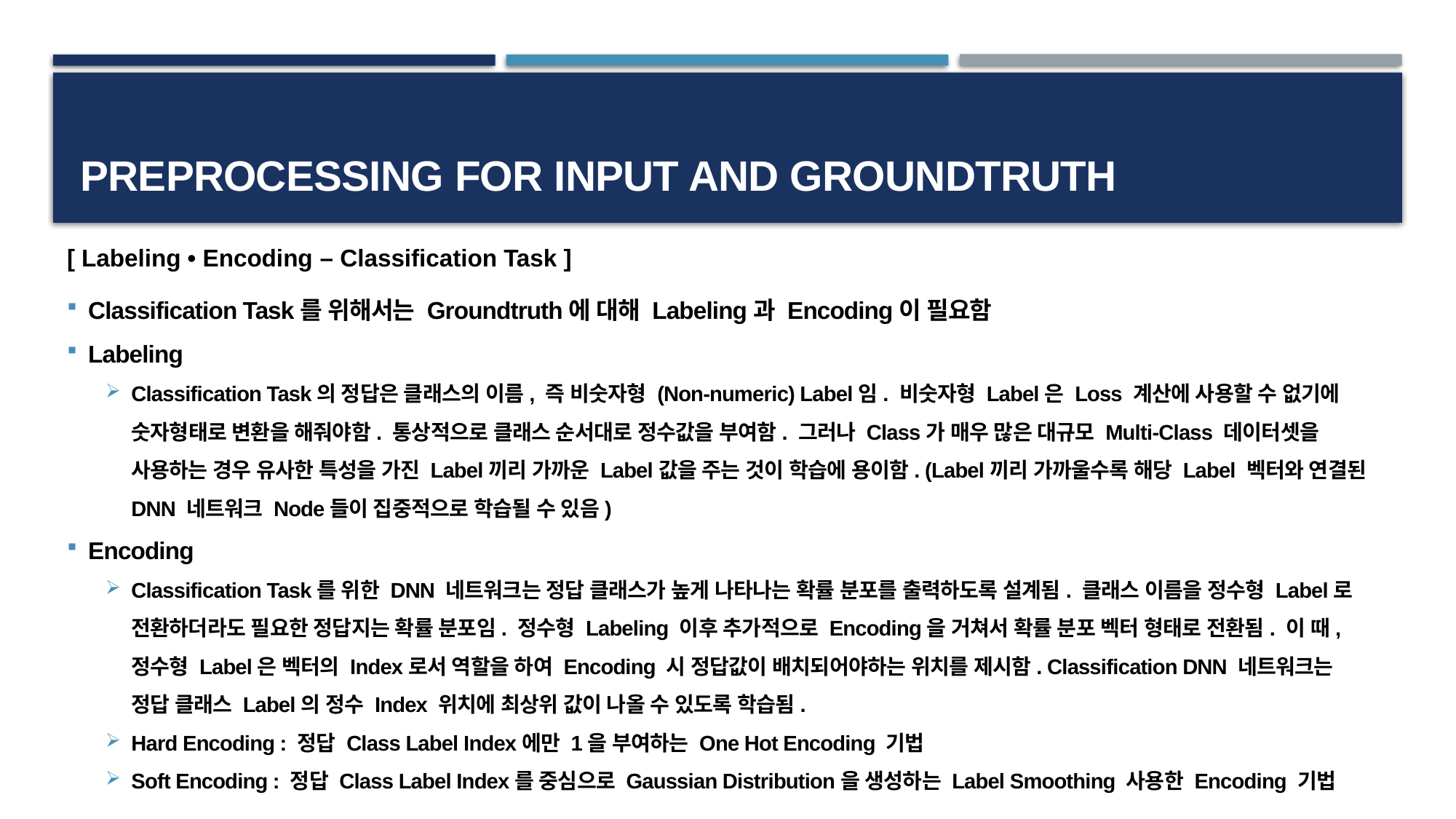

# Preprocessing for input and Groundtruth
[ Labeling • Encoding – Classification Task ]
Classification Task를 위해서는 Groundtruth에 대해 Labeling과 Encoding이 필요함
Labeling
Classification Task의 정답은 클래스의 이름, 즉 비숫자형 (Non-numeric) Label임. 비숫자형 Label은 Loss 계산에 사용할 수 없기에 숫자형태로 변환을 해줘야함. 통상적으로 클래스 순서대로 정수값을 부여함. 그러나 Class가 매우 많은 대규모 Multi-Class 데이터셋을 사용하는 경우 유사한 특성을 가진 Label끼리 가까운 Label값을 주는 것이 학습에 용이함. (Label끼리 가까울수록 해당 Label 벡터와 연결된 DNN 네트워크 Node들이 집중적으로 학습될 수 있음)
Encoding
Classification Task를 위한 DNN 네트워크는 정답 클래스가 높게 나타나는 확률 분포를 출력하도록 설계됨. 클래스 이름을 정수형 Label로 전환하더라도 필요한 정답지는 확률 분포임. 정수형 Labeling 이후 추가적으로 Encoding을 거쳐서 확률 분포 벡터 형태로 전환됨. 이 때, 정수형 Label은 벡터의 Index로서 역할을 하여 Encoding 시 정답값이 배치되어야하는 위치를 제시함. Classification DNN 네트워크는 정답 클래스 Label의 정수 Index 위치에 최상위 값이 나올 수 있도록 학습됨.
Hard Encoding : 정답 Class Label Index에만 1을 부여하는 One Hot Encoding 기법
Soft Encoding : 정답 Class Label Index를 중심으로 Gaussian Distribution을 생성하는 Label Smoothing 사용한 Encoding 기법